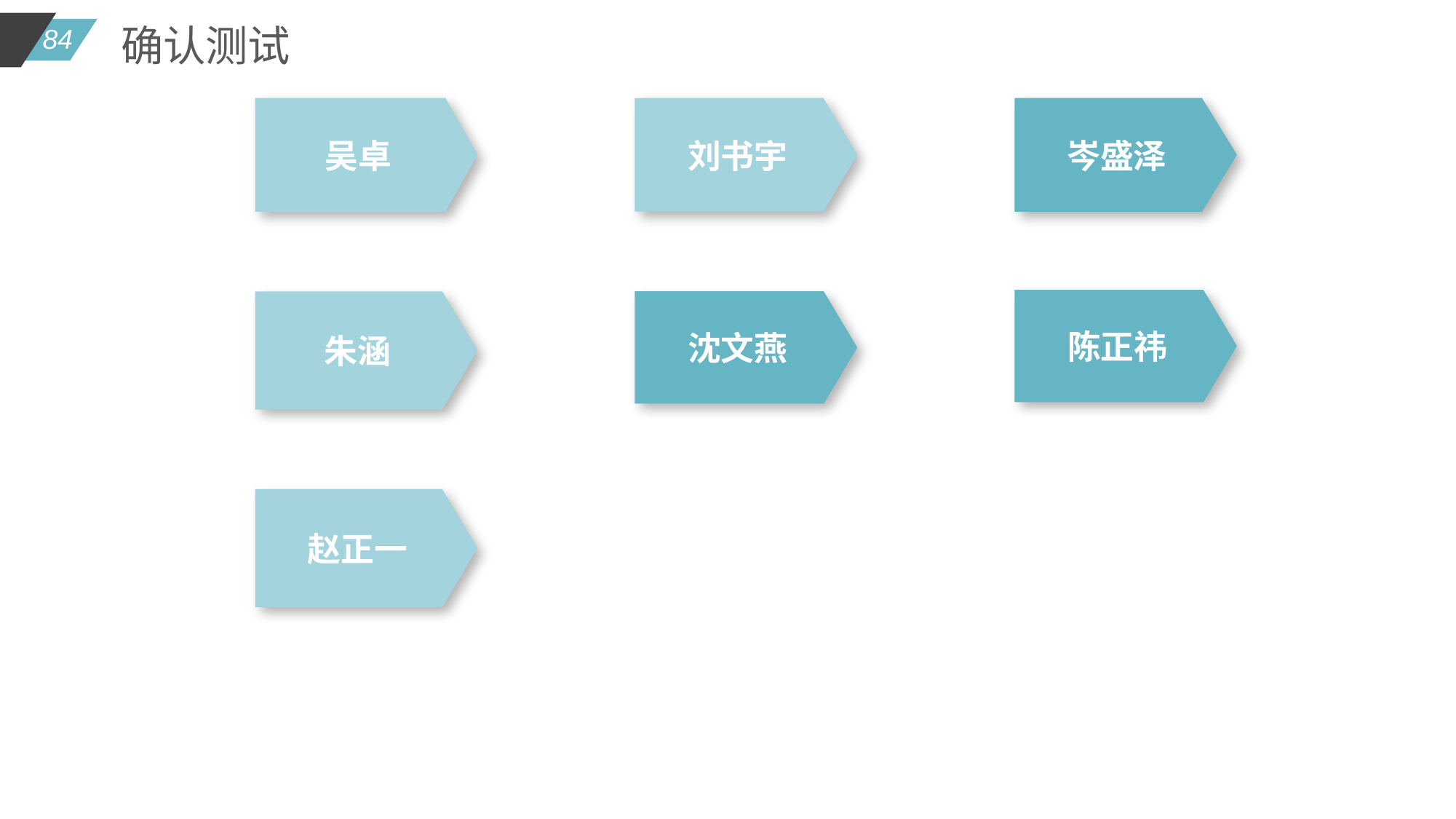

确认测试
吴卓
刘书宇
岑盛泽

陈正祎
朱涵
沈文燕
赵正一